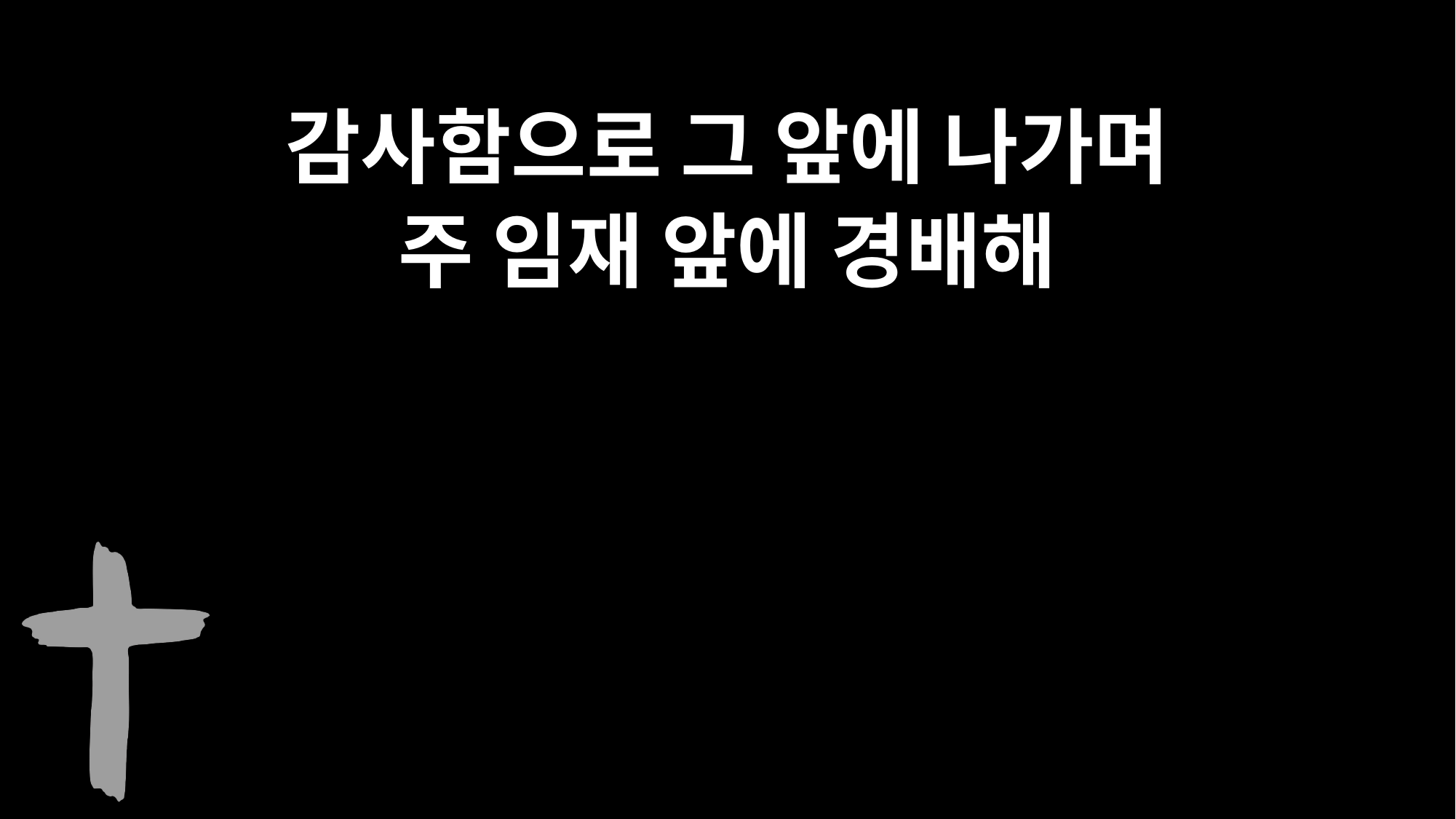

감사함으로 그 앞에 나가며
주 임재 앞에 경배해